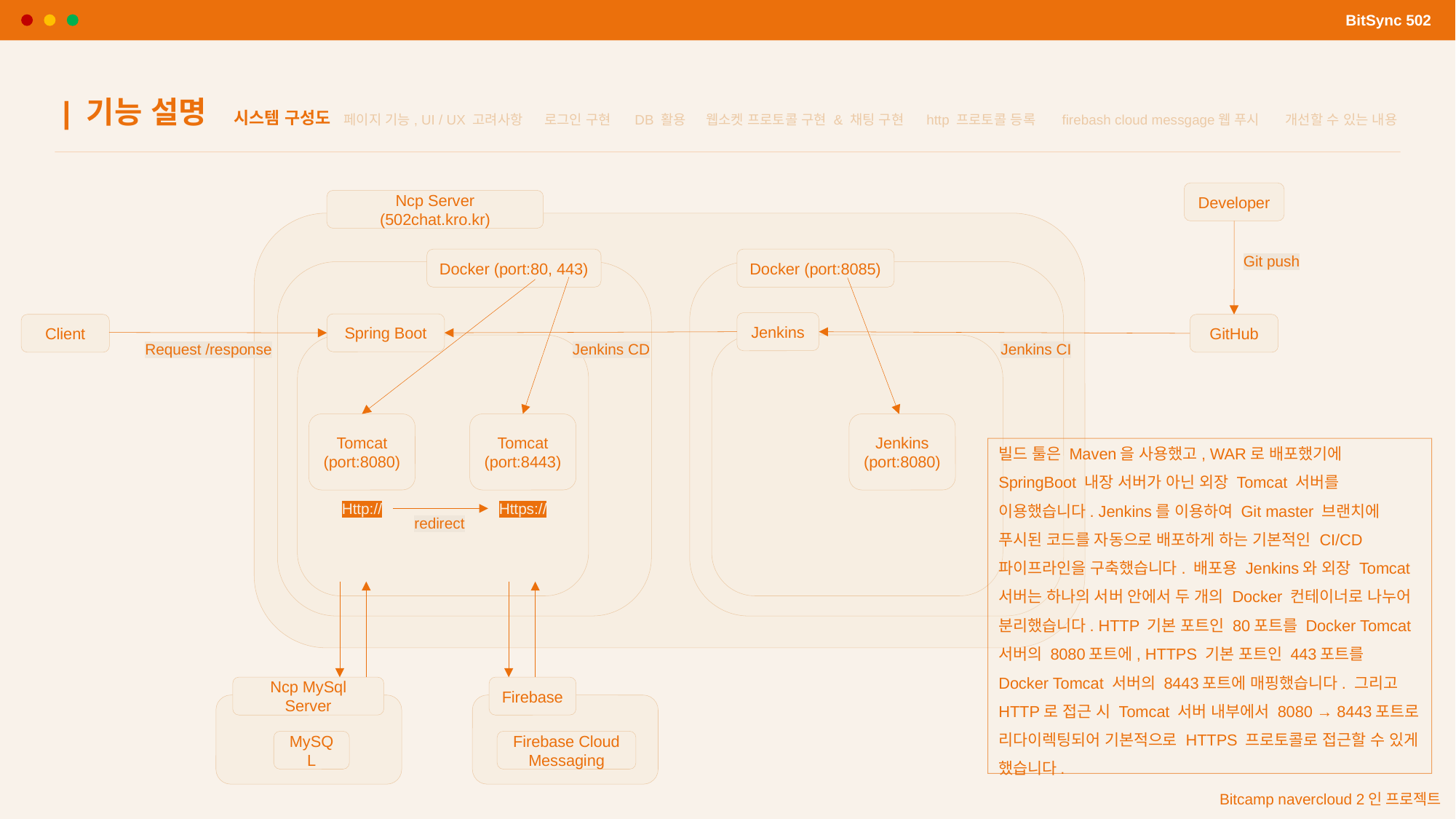

BitSync 502

| 기능 설명
시스템 구성도
페이지 기능, UI / UX 고려사항
로그인 구현
DB 활용
웹소켓 프로토콜 구현 & 채팅 구현
http 프로토콜 등록
firebash cloud messgage웹 푸시
개선할 수 있는 내용
Developer
Ncp Server (502chat.kro.kr)

Git push
Docker (port:80, 443)
Docker (port:8085)

Jenkins
Spring Boot
Client
GitHub
Request /response
Jenkins CD
Jenkins CI

Tomcat (port:8080)
Tomcat (port:8443)
Jenkins
(port:8080)
Http://
Https://
redirect
Ncp MySql Server
Firebase

MySQL
Firebase Cloud Messaging
빌드 툴은 Maven을 사용했고, WAR로 배포했기에 SpringBoot 내장 서버가 아닌 외장 Tomcat 서버를 이용했습니다. Jenkins를 이용하여 Git master 브랜치에 푸시된 코드를 자동으로 배포하게 하는 기본적인 CI/CD 파이프라인을 구축했습니다. 배포용 Jenkins와 외장 Tomcat 서버는 하나의 서버 안에서 두 개의 Docker 컨테이너로 나누어 분리했습니다. HTTP 기본 포트인 80포트를 Docker Tomcat 서버의 8080포트에, HTTPS 기본 포트인 443포트를 Docker Tomcat 서버의 8443포트에 매핑했습니다. 그리고 HTTP로 접근 시 Tomcat 서버 내부에서 8080 → 8443포트로 리다이렉팅되어 기본적으로 HTTPS 프로토콜로 접근할 수 있게 했습니다.
Bitcamp navercloud 2인 프로젝트